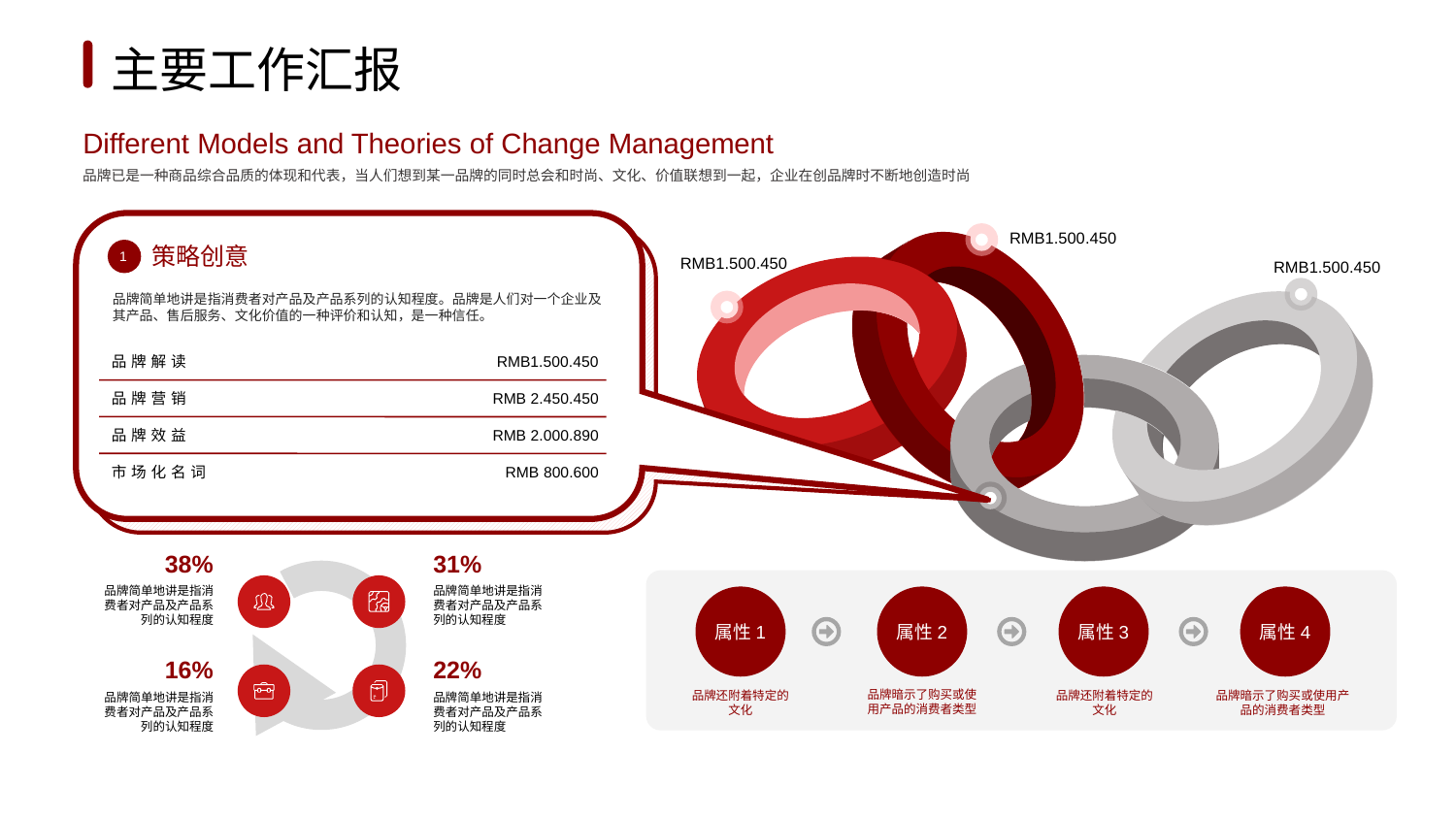

1
2
3
4
5
6
主要工作汇报

Different Models and Theories of Change Management
品牌已是一种商品综合品质的体现和代表，当人们想到某一品牌的同时总会和时尚、文化、价值联想到一起，企业在创品牌时不断地创造时尚

RMB1.500.450

策略创意

1
RMB1.500.450
RMB1.500.450

品牌简单地讲是指消费者对产品及产品系列的认知程度。品牌是人们对一个企业及其产品、售后服务、文化价值的一种评价和认知，是一种信任。

品牌解读
RMB1.500.450

品牌营销
RMB 2.450.450
品牌效益
RMB 2.000.890
市场化名词
RMB 800.600

31%
38%

品牌简单地讲是指消费者对产品及产品系列的认知程度
品牌简单地讲是指消费者对产品及产品系列的认知程度

16%
22%

品牌简单地讲是指消费者对产品及产品系列的认知程度
品牌简单地讲是指消费者对产品及产品系列的认知程度
属性1
属性2
属性3
属性4

品牌暗示了购买或使用产品的消费者类型
品牌还附着特定的文化
品牌还附着特定的文化
品牌暗示了购买或使用产品的消费者类型